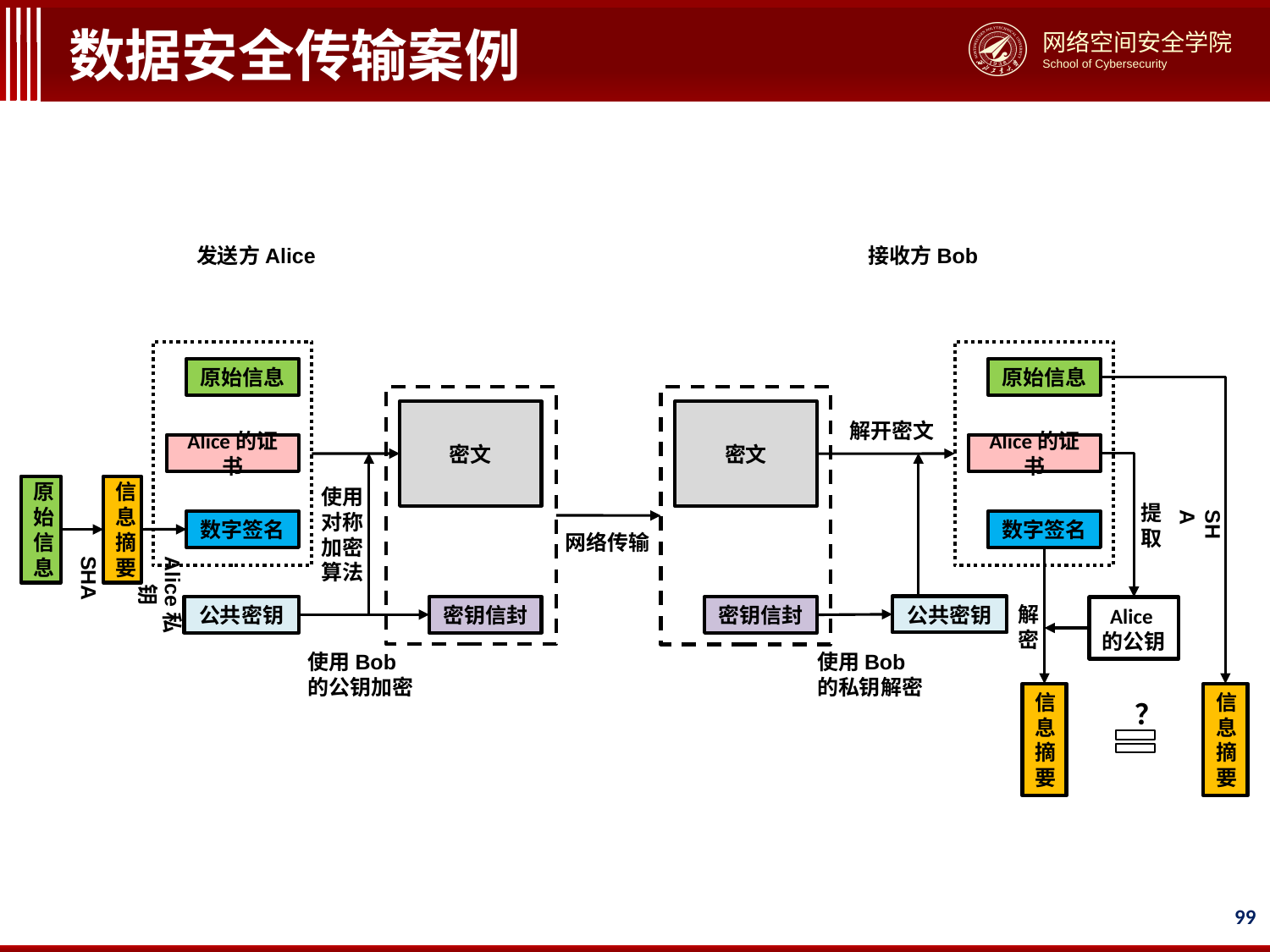

# 数据安全传输案例
发送方Alice
接收方Bob

原始信息
原始信息

密文
密文
解开密文
Alice的证书
Alice的证书
原始信息
信息摘要
使用对称加密算法
提取
SHA
数字签名
数字签名
网络传输
Alice私钥
SHA
解密
公共密钥
公共密钥
密钥信封
密钥信封
Alice的公钥
使用Bob的私钥解密
使用Bob的公钥加密
信息摘要
信息摘要
？